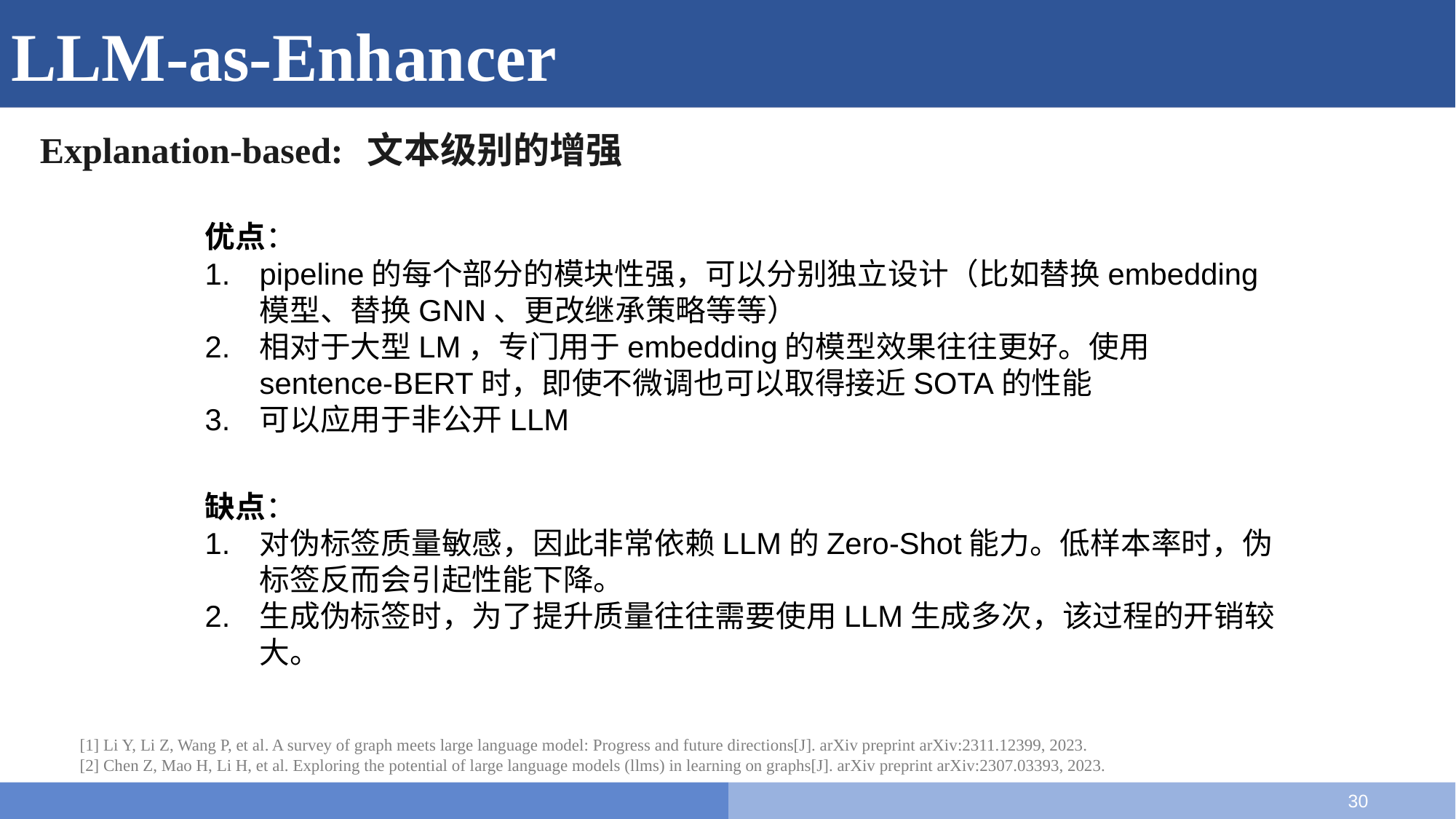

# LLM-as-Enhancer
Explanation-based:	文本级别的增强
优点：
pipeline的每个部分的模块性强，可以分别独立设计（比如替换embedding模型、替换GNN、更改继承策略等等）
相对于大型LM，专门用于embedding的模型效果往往更好。使用sentence-BERT时，即使不微调也可以取得接近SOTA的性能
可以应用于非公开LLM
缺点：
对伪标签质量敏感，因此非常依赖LLM的Zero-Shot能力。低样本率时，伪标签反而会引起性能下降。
生成伪标签时，为了提升质量往往需要使用LLM生成多次，该过程的开销较大。

[1] Li Y, Li Z, Wang P, et al. A survey of graph meets large language model: Progress and future directions[J]. arXiv preprint arXiv:2311.12399, 2023.
[2] Chen Z, Mao H, Li H, et al. Exploring the potential of large language models (llms) in learning on graphs[J]. arXiv preprint arXiv:2307.03393, 2023.
30